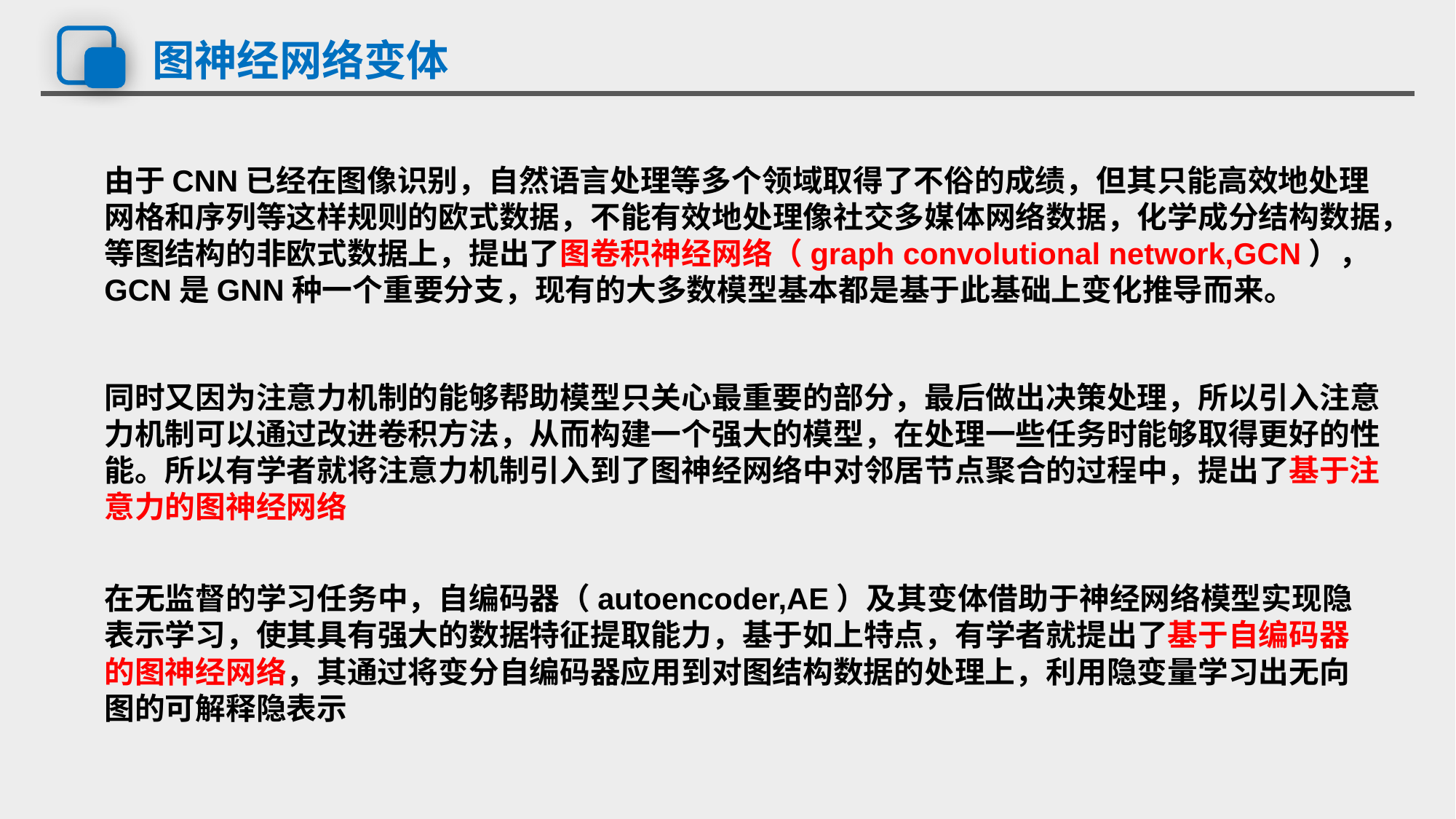

# 图神经网络变体
由于CNN已经在图像识别，自然语言处理等多个领域取得了不俗的成绩，但其只能高效地处理网格和序列等这样规则的欧式数据，不能有效地处理像社交多媒体网络数据，化学成分结构数据，等图结构的非欧式数据上，提出了图卷积神经网络（graph convolutional network,GCN），GCN是GNN种一个重要分支，现有的大多数模型基本都是基于此基础上变化推导而来。
同时又因为注意力机制的能够帮助模型只关心最重要的部分，最后做出决策处理，所以引入注意力机制可以通过改进卷积方法，从而构建一个强大的模型，在处理一些任务时能够取得更好的性能。所以有学者就将注意力机制引入到了图神经网络中对邻居节点聚合的过程中，提出了基于注意力的图神经网络
在无监督的学习任务中，自编码器（autoencoder,AE）及其变体借助于神经网络模型实现隐表示学习，使其具有强大的数据特征提取能力，基于如上特点，有学者就提出了基于自编码器的图神经网络，其通过将变分自编码器应用到对图结构数据的处理上，利用隐变量学习出无向图的可解释隐表示